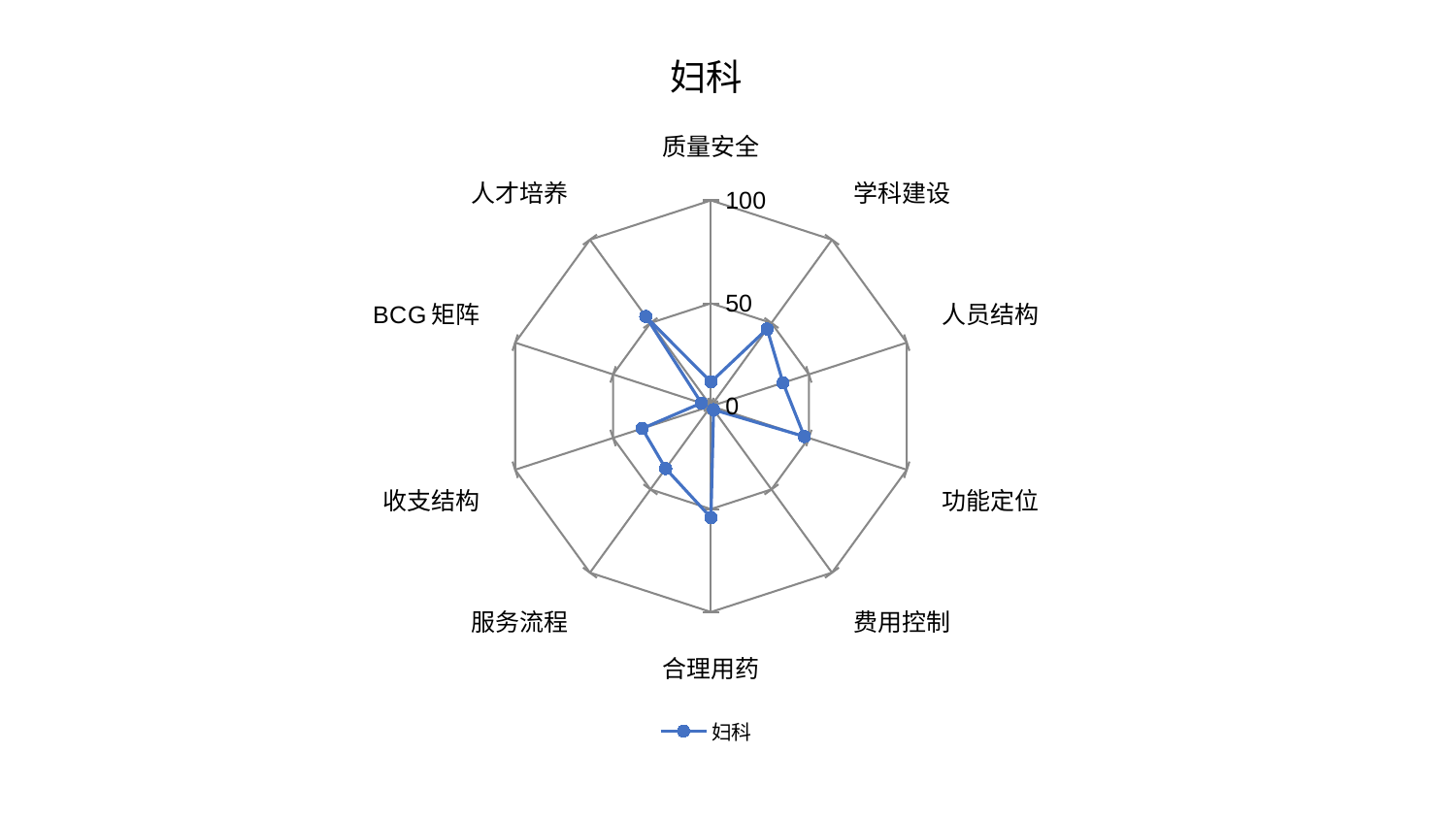

### Chart: 妇科

| Category | 妇科 |
|---|---|
| 质量安全 | 11.800560598162697 |
| 学科建设 | 46.388077022902614 |
| 人员结构 | 36.80608908070558 |
| 功能定位 | 47.685627962865055 |
| 费用控制 | 2.1474366367166917 |
| 合理用药 | 54.17858136586197 |
| 服务流程 | 37.455234978039 |
| 收支结构 | 35.14022423190693 |
| BCG矩阵 | 4.912735656806121 |
| 人才培养 | 53.90298294106327 |
112